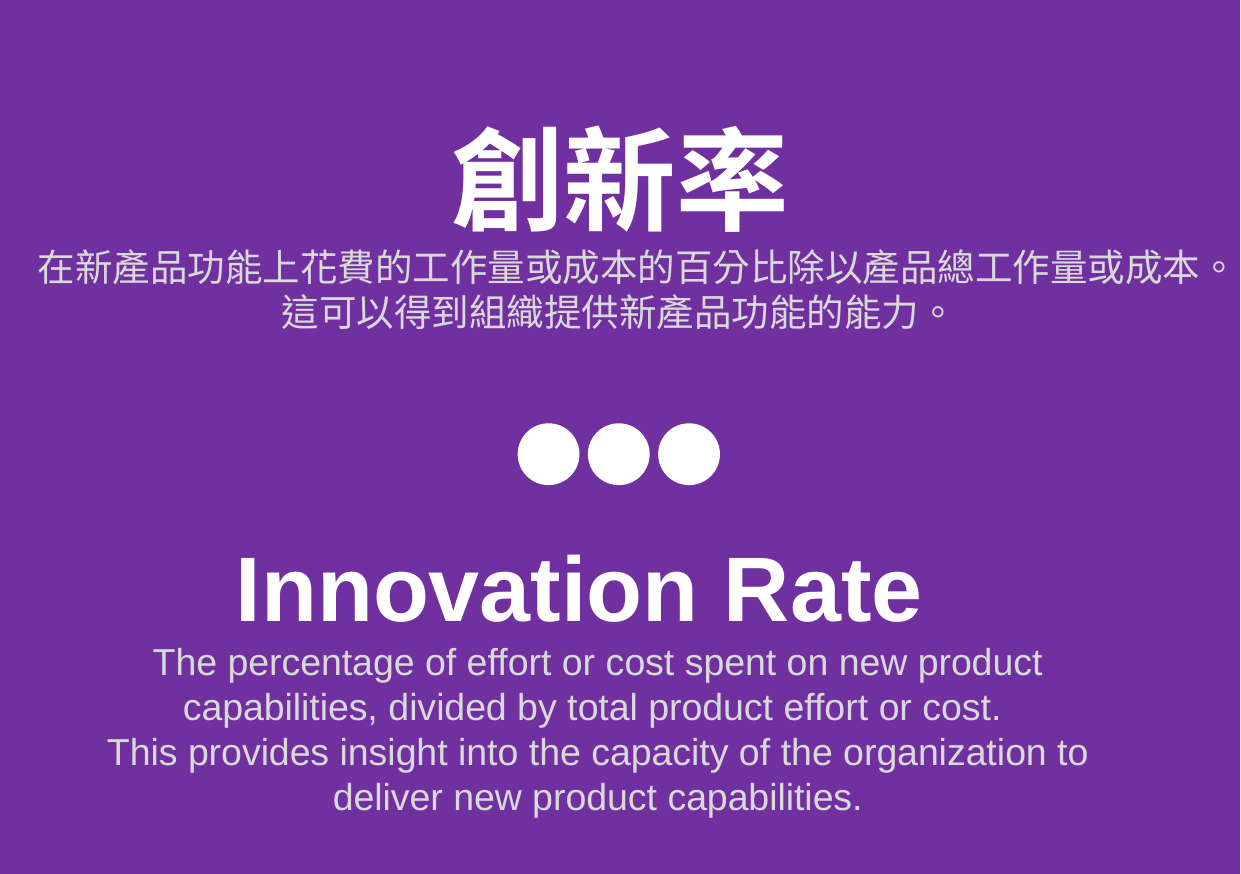

創新率
在新產品功能上花費的工作量或成本的百分比除以產品總工作量或成本。這可以得到組織提供新產品功能的能力。

Innovation Rate
The percentage of effort or cost spent on new product capabilities, divided by total product effort or cost.
This provides insight into the capacity of the organization to deliver new product capabilities.